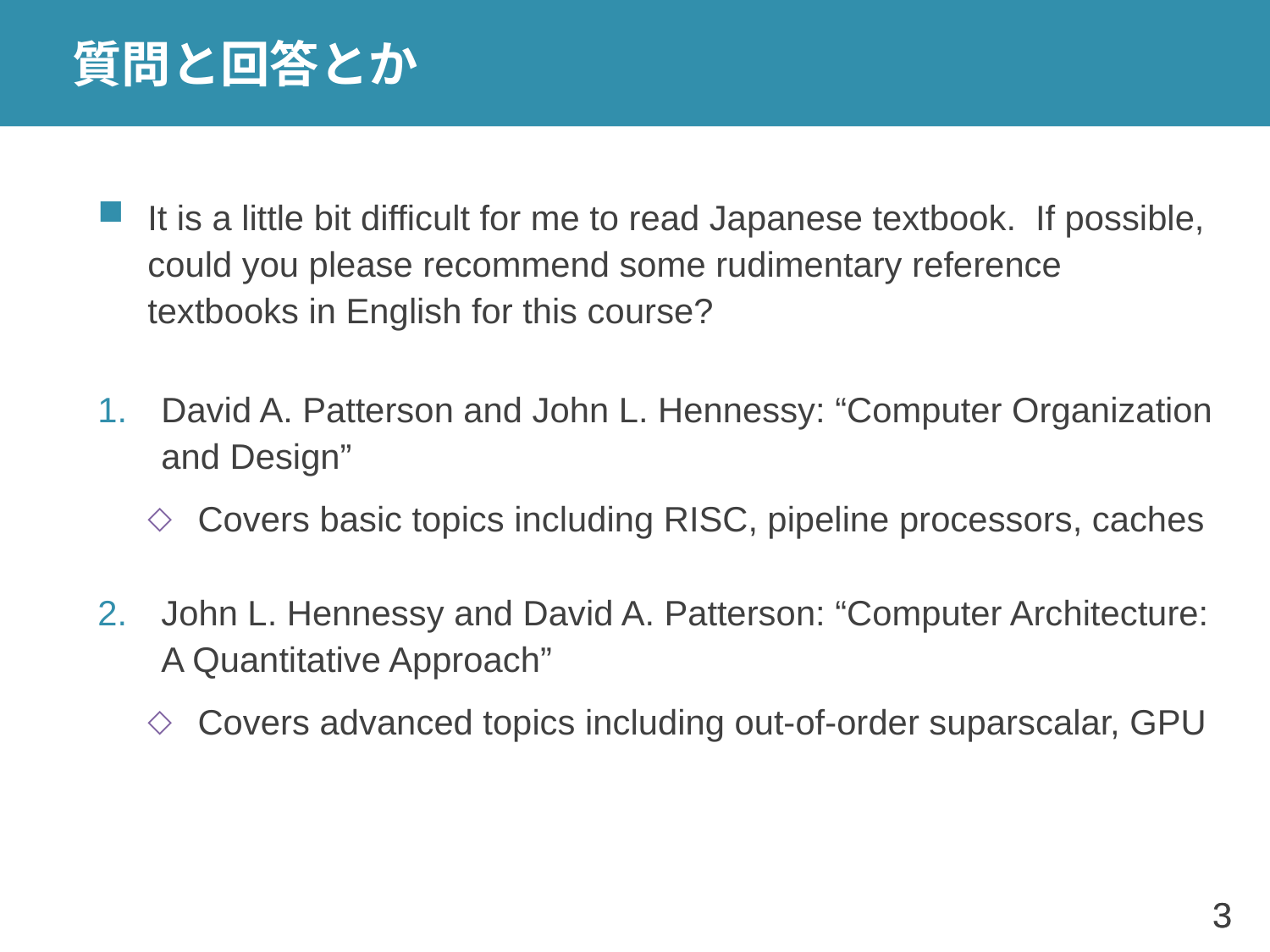

# 質問と回答とか
It is a little bit difficult for me to read Japanese textbook.  If possible, could you please recommend some rudimentary reference textbooks in English for this course?
David A. Patterson and John L. Hennessy: “Computer Organization and Design”
Covers basic topics including RISC, pipeline processors, caches
John L. Hennessy and David A. Patterson: “Computer Architecture: A Quantitative Approach”
Covers advanced topics including out-of-order suparscalar, GPU